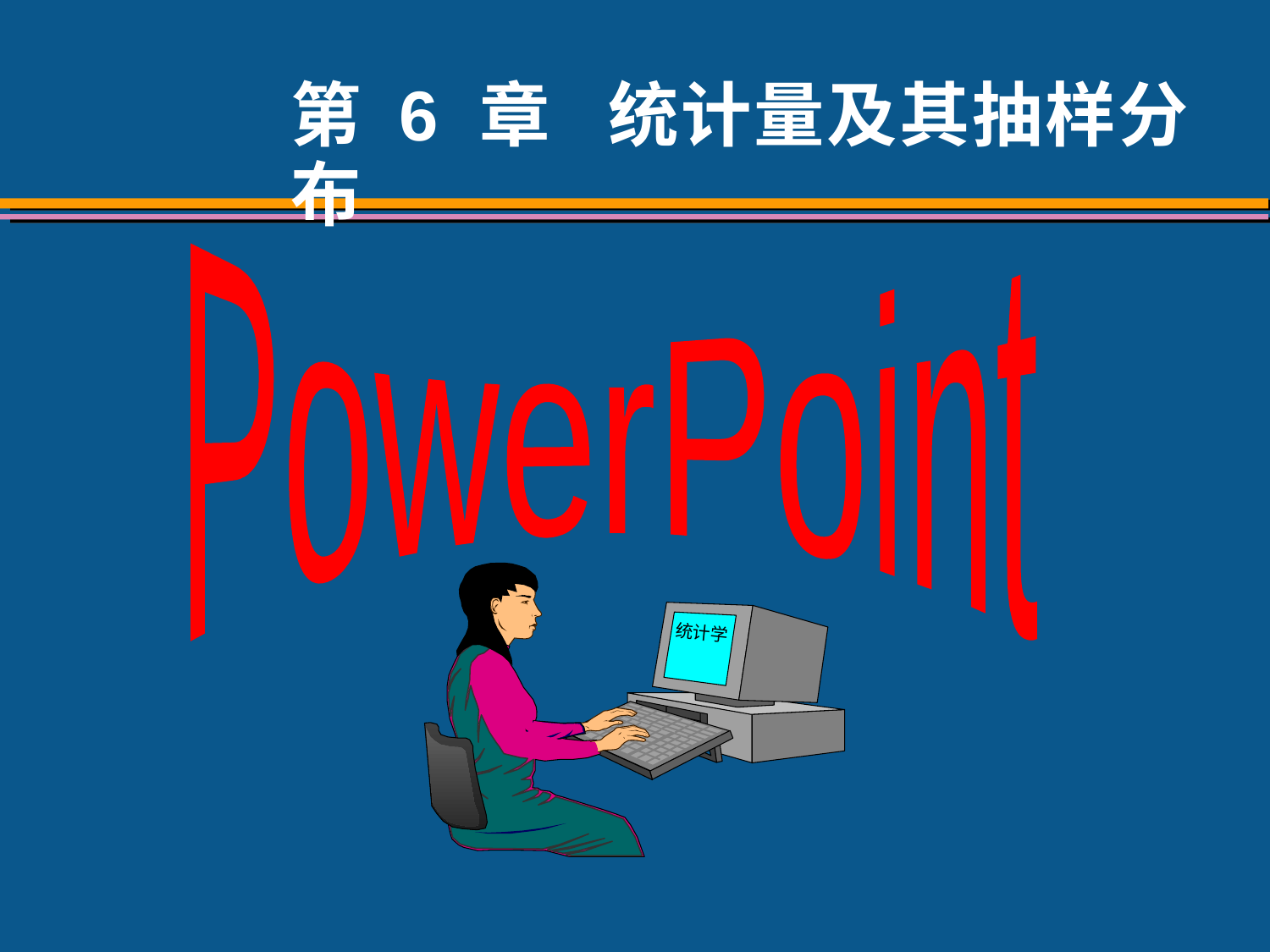

# 第 6 章   统计量及其抽样分布
PowerPoint

统计学

作者：中国人民大学统计学院
贾俊平